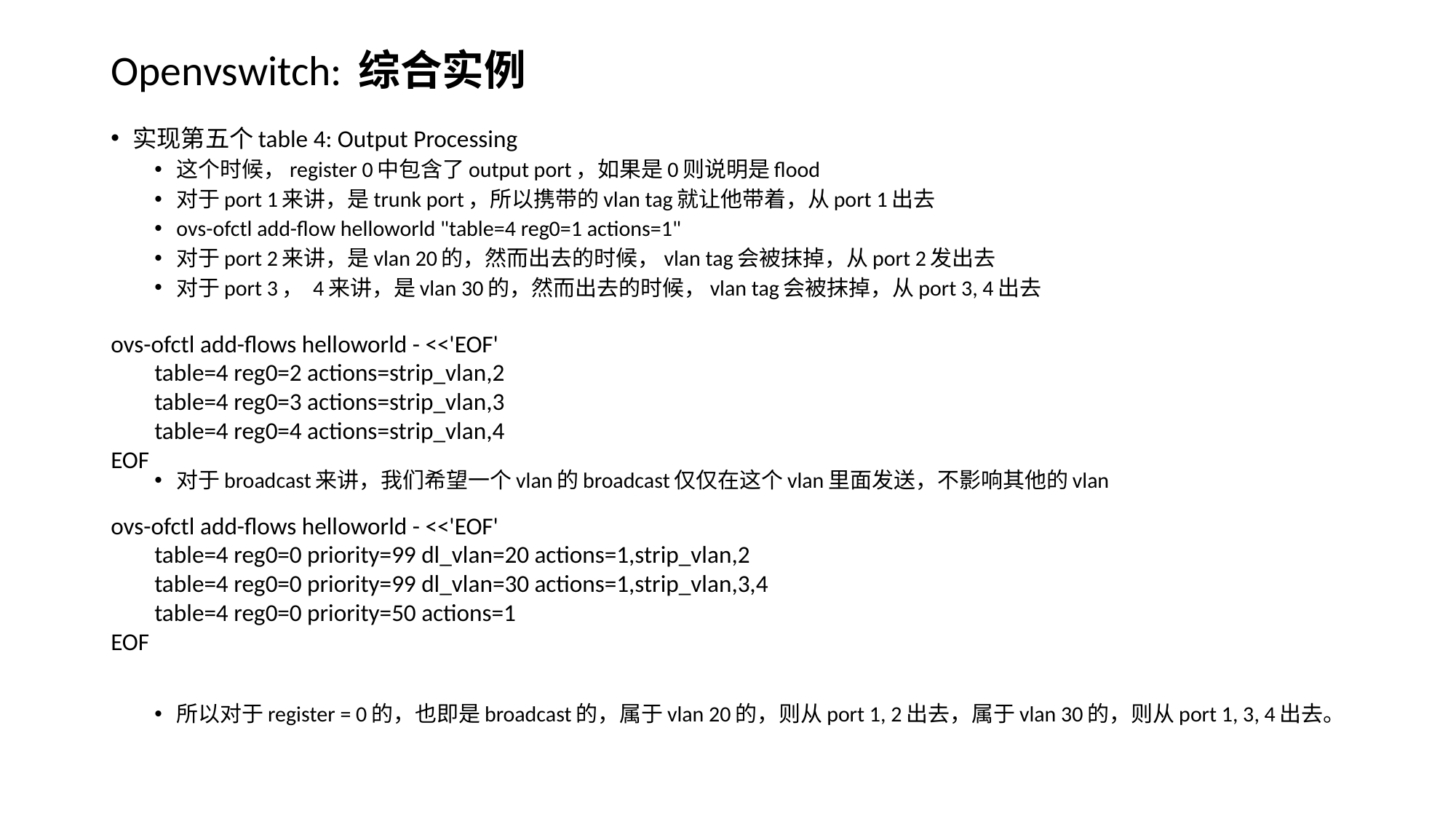

# Openvswitch: 综合实例
实现第五个table 4: Output Processing
这个时候，register 0中包含了output port，如果是0则说明是flood
对于port 1来讲，是trunk port，所以携带的vlan tag就让他带着，从port 1出去
ovs-ofctl add-flow helloworld "table=4 reg0=1 actions=1"
对于port 2来讲，是vlan 20的，然而出去的时候，vlan tag会被抹掉，从port 2发出去
对于port 3， 4来讲，是vlan 30的，然而出去的时候，vlan tag会被抹掉，从port 3, 4出去

对于broadcast来讲，我们希望一个vlan的broadcast仅仅在这个vlan里面发送，不影响其他的vlan

所以对于register = 0的，也即是broadcast的，属于vlan 20的，则从port 1, 2出去，属于vlan 30的，则从port 1, 3, 4出去。

ovs-ofctl add-flows helloworld - <<'EOF'
        table=4 reg0=2 actions=strip_vlan,2
        table=4 reg0=3 actions=strip_vlan,3
        table=4 reg0=4 actions=strip_vlan,4
EOF
ovs-ofctl add-flows helloworld - <<'EOF'
        table=4 reg0=0 priority=99 dl_vlan=20 actions=1,strip_vlan,2
        table=4 reg0=0 priority=99 dl_vlan=30 actions=1,strip_vlan,3,4
        table=4 reg0=0 priority=50 actions=1
EOF